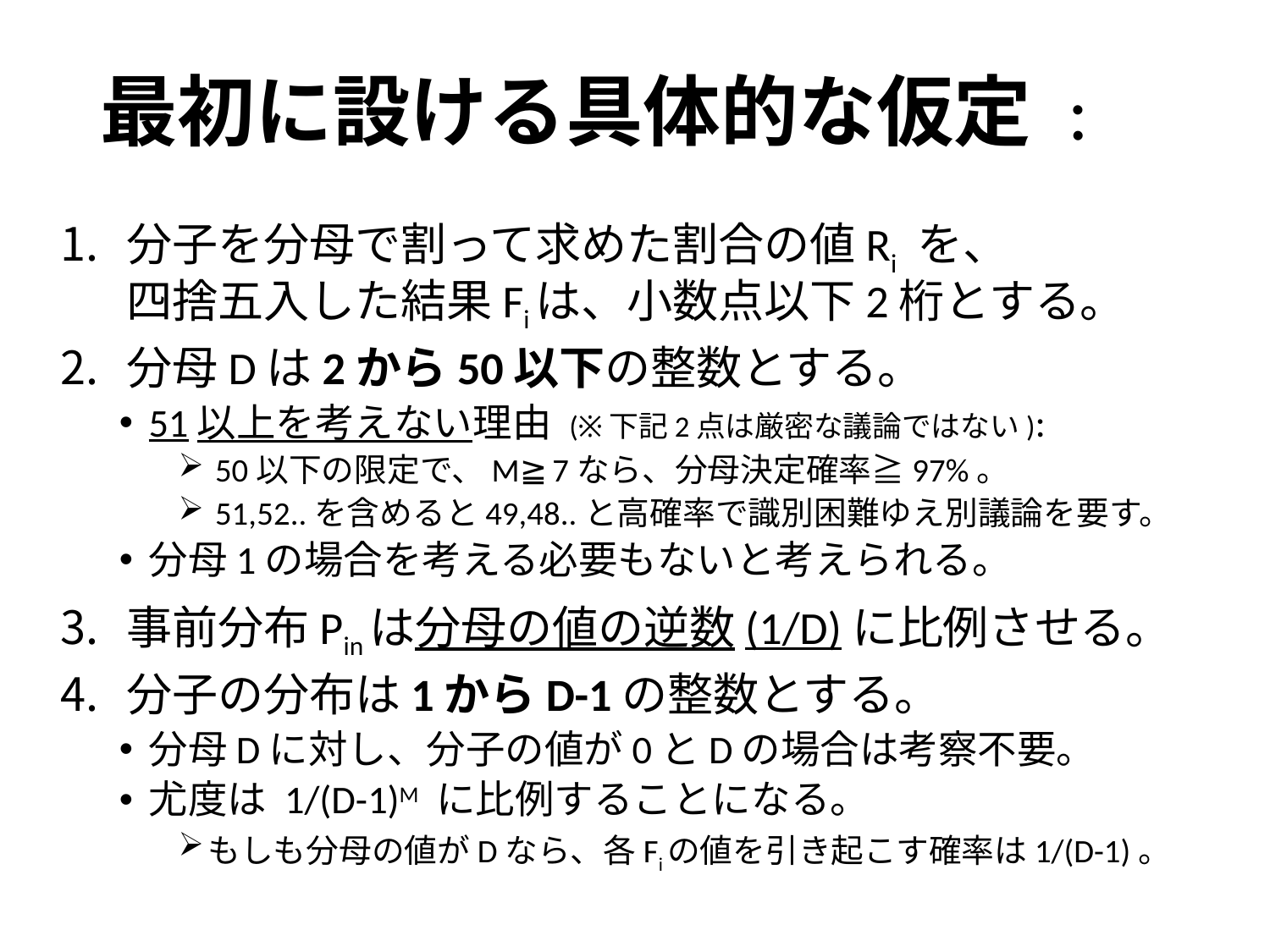

# 最初に設ける具体的な仮定 :
分子を分母で割って求めた割合の値Ri を、
四捨五入した結果Fiは、小数点以下2桁とする。
分母Dは2から50以下の整数とする。
51以上を考えない理由 (※下記2点は厳密な議論ではない):
 50以下の限定で、M≧7なら、分母決定確率≧97%。
 51,52..を含めると49,48..と高確率で識別困難ゆえ別議論を要す。
分母1の場合を考える必要もないと考えられる。
事前分布Pinは分母の値の逆数(1/D)に比例させる。
分子の分布は1からD-1の整数とする。
分母Dに対し、分子の値が0とDの場合は考察不要。
尤度は 1/(D-1)M に比例することになる。
もしも分母の値がDなら、各Fiの値を引き起こす確率は1/(D-1)。